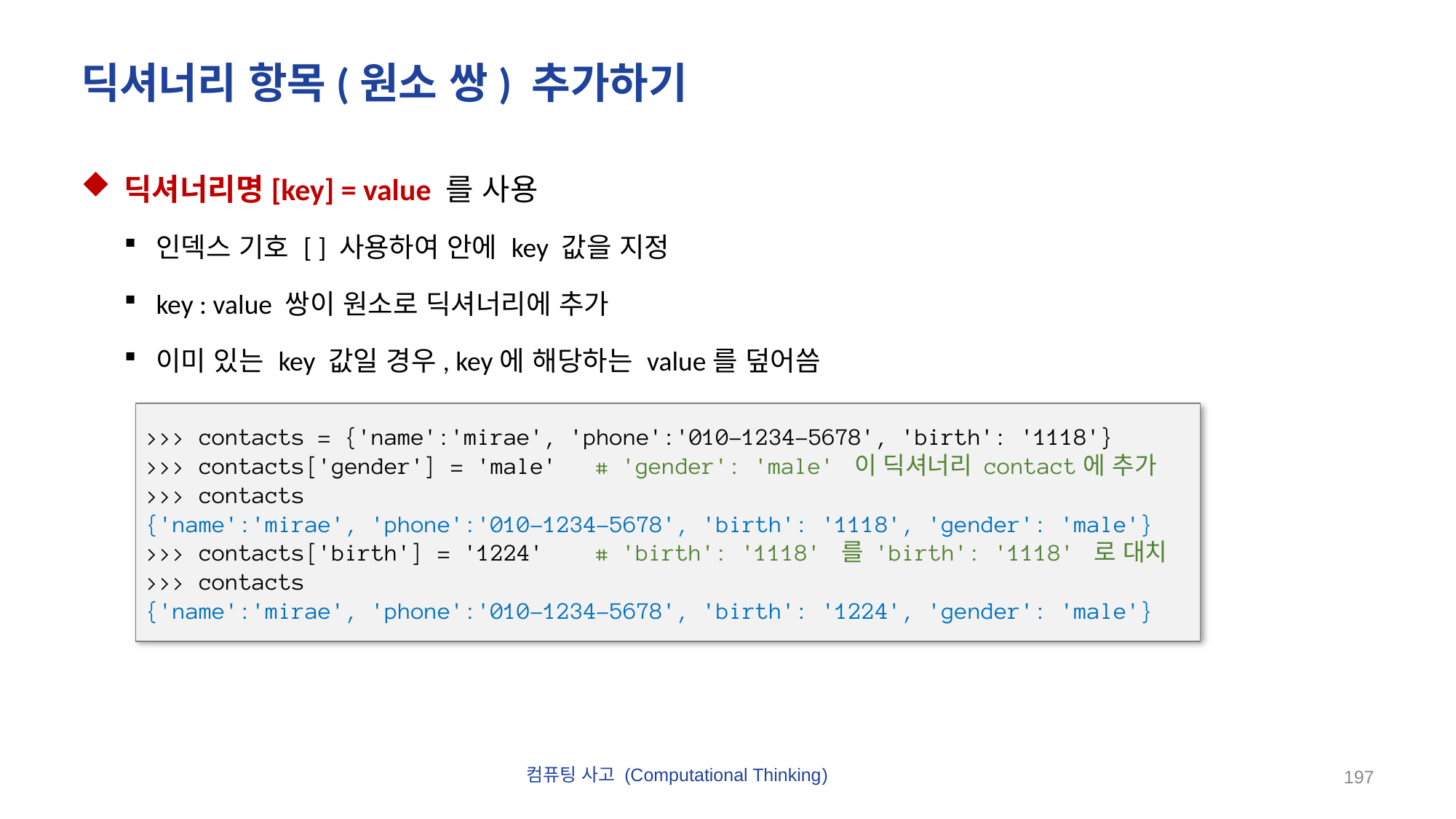

# 딕셔너리 항목(원소 쌍) 추가하기
딕셔너리명[key] = value 를 사용
인덱스 기호 [ ] 사용하여 안에 key 값을 지정
key : value 쌍이 원소로 딕셔너리에 추가
이미 있는 key 값일 경우, key에 해당하는 value를 덮어씀
>>> contacts = {'name':'mirae', 'phone':'010-1234-5678', 'birth': '1118'}
>>> contacts['gender'] = 'male'	 # 'gender': 'male' 이 딕셔너리 contact에 추가
>>> contacts
{'name':'mirae', 'phone':'010-1234-5678', 'birth': '1118', 'gender': 'male'}
>>> contacts['birth'] = '1224'	 # 'birth': '1118' 를 'birth': '1118' 로 대치
>>> contacts
{'name':'mirae', 'phone':'010-1234-5678', 'birth': '1224', 'gender': 'male'}